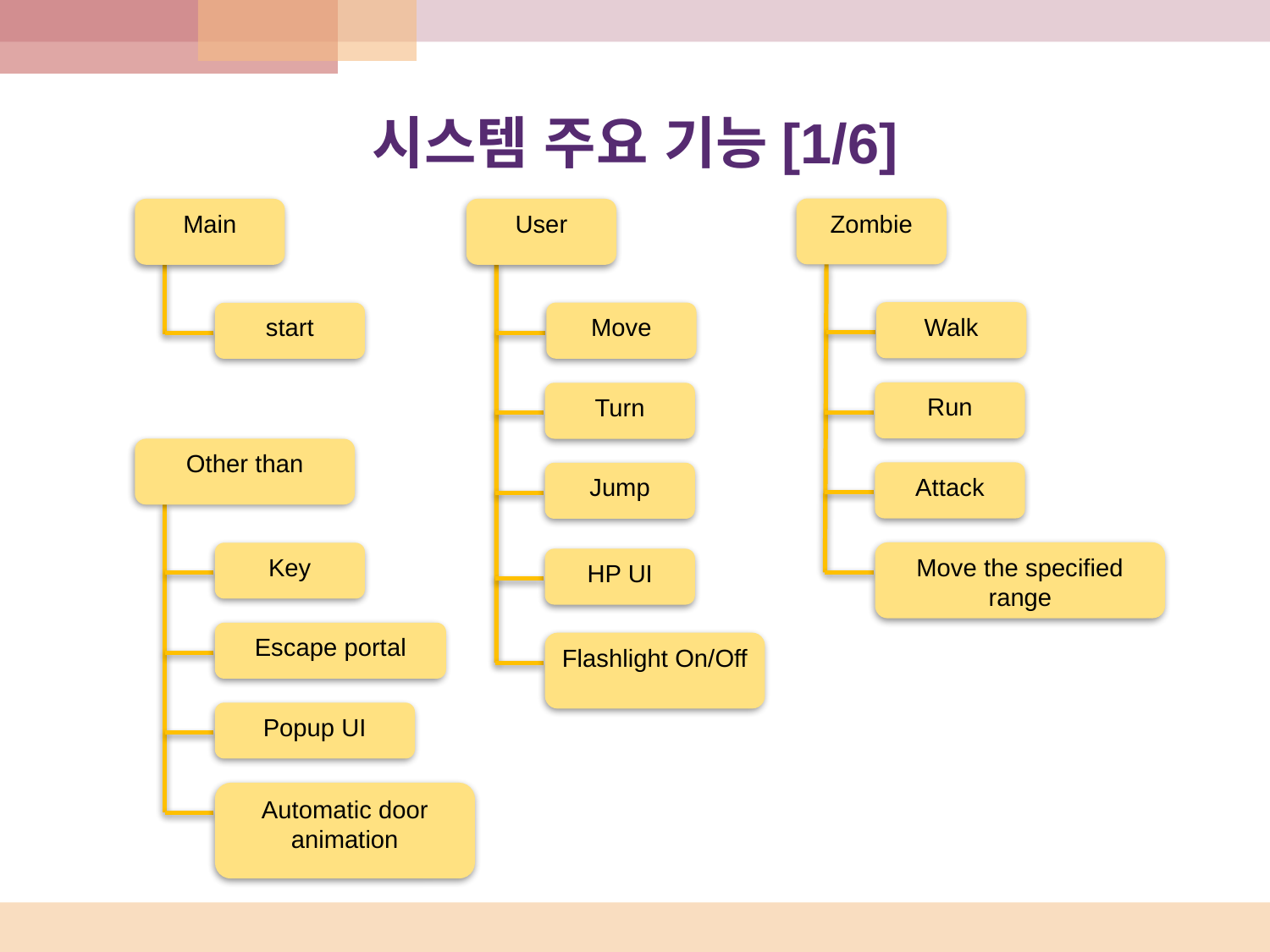

# 시스템 주요 기능[1/6]
Zombie
Main

User

Walk
Move
start
Run
Turn
Other than
Attack
Jump
Move the specified range
Key
HP UI
Escape portal
Flashlight On/Off
Popup UI
Automatic door animation